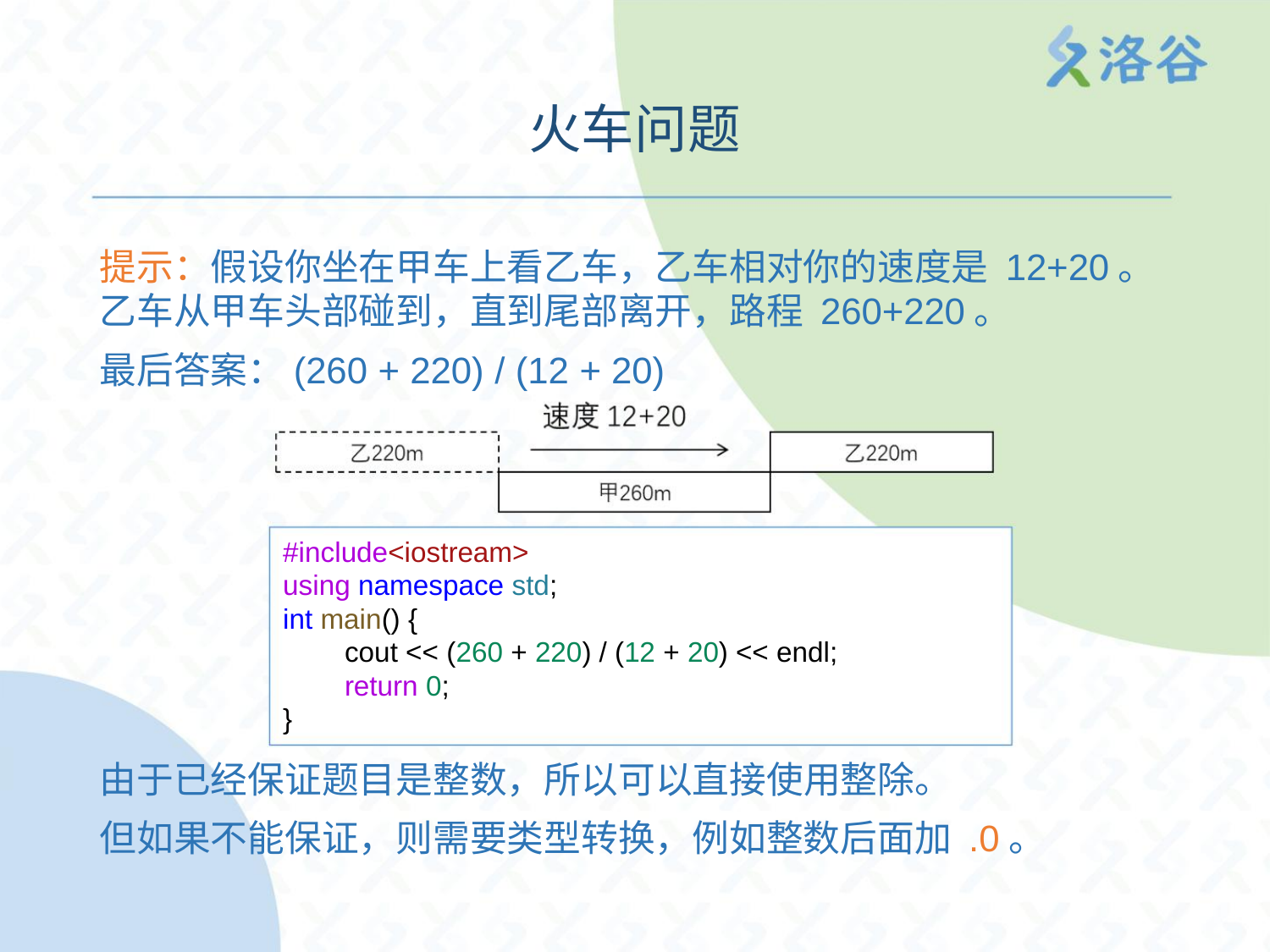

火车问题
提示：假设你坐在甲车上看乙车，乙车相对你的速度是 12+20。
乙车从甲车头部碰到，直到尾部离开，路程 260+220。
最后答案：(260 + 220) / (12 + 20)
#include<iostream>
using namespace std;
int main() {
cout << (260 + 220) / (12 + 20) << endl;
return 0;
}
由于已经保证题目是整数，所以可以直接使用整除。
但如果不能保证，则需要类型转换，例如整数后面加 .0。